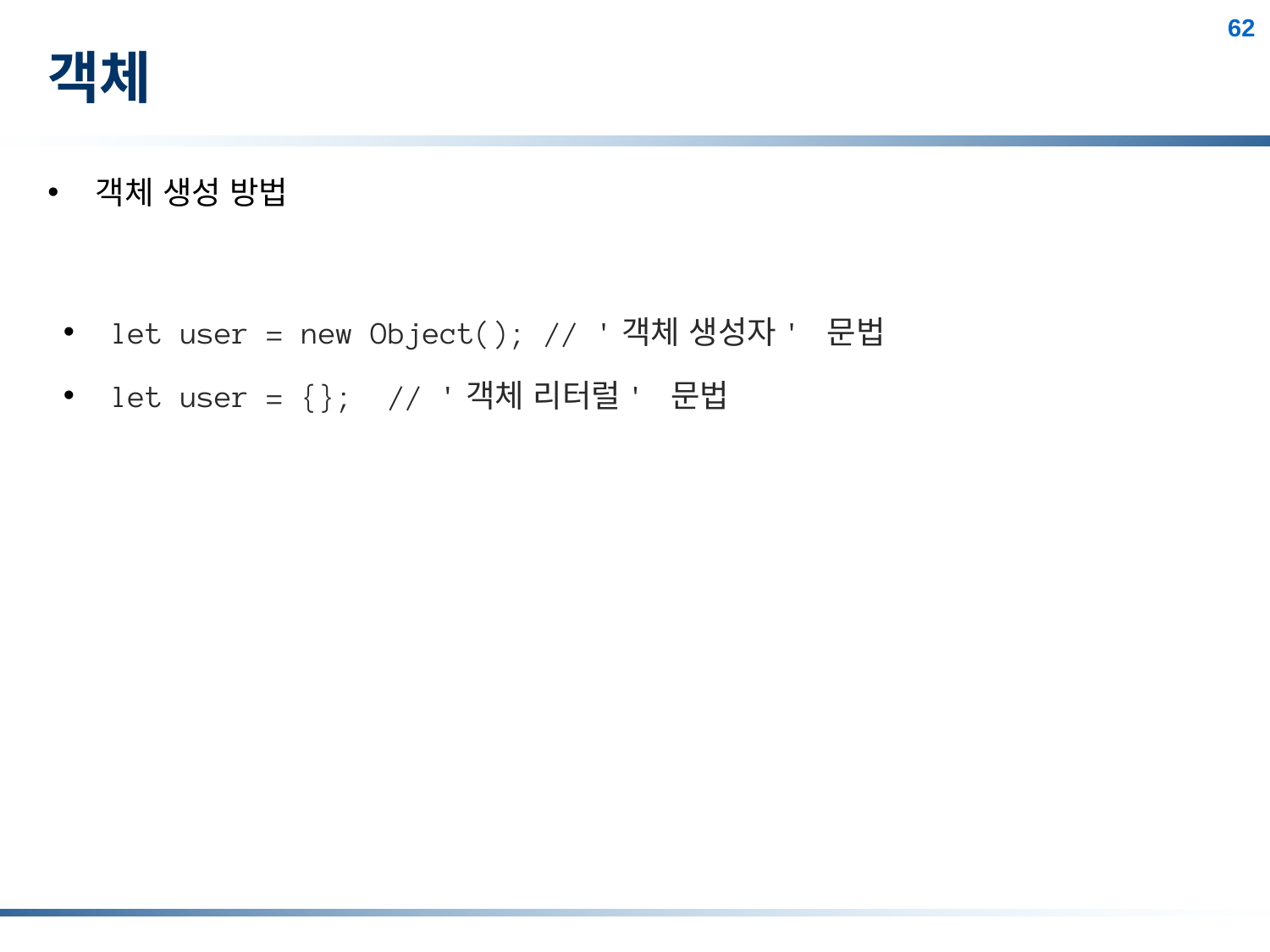

# 객체
객체 생성 방법

let user = new Object(); // '객체 생성자' 문법
let user = {};  // '객체 리터럴' 문법

62